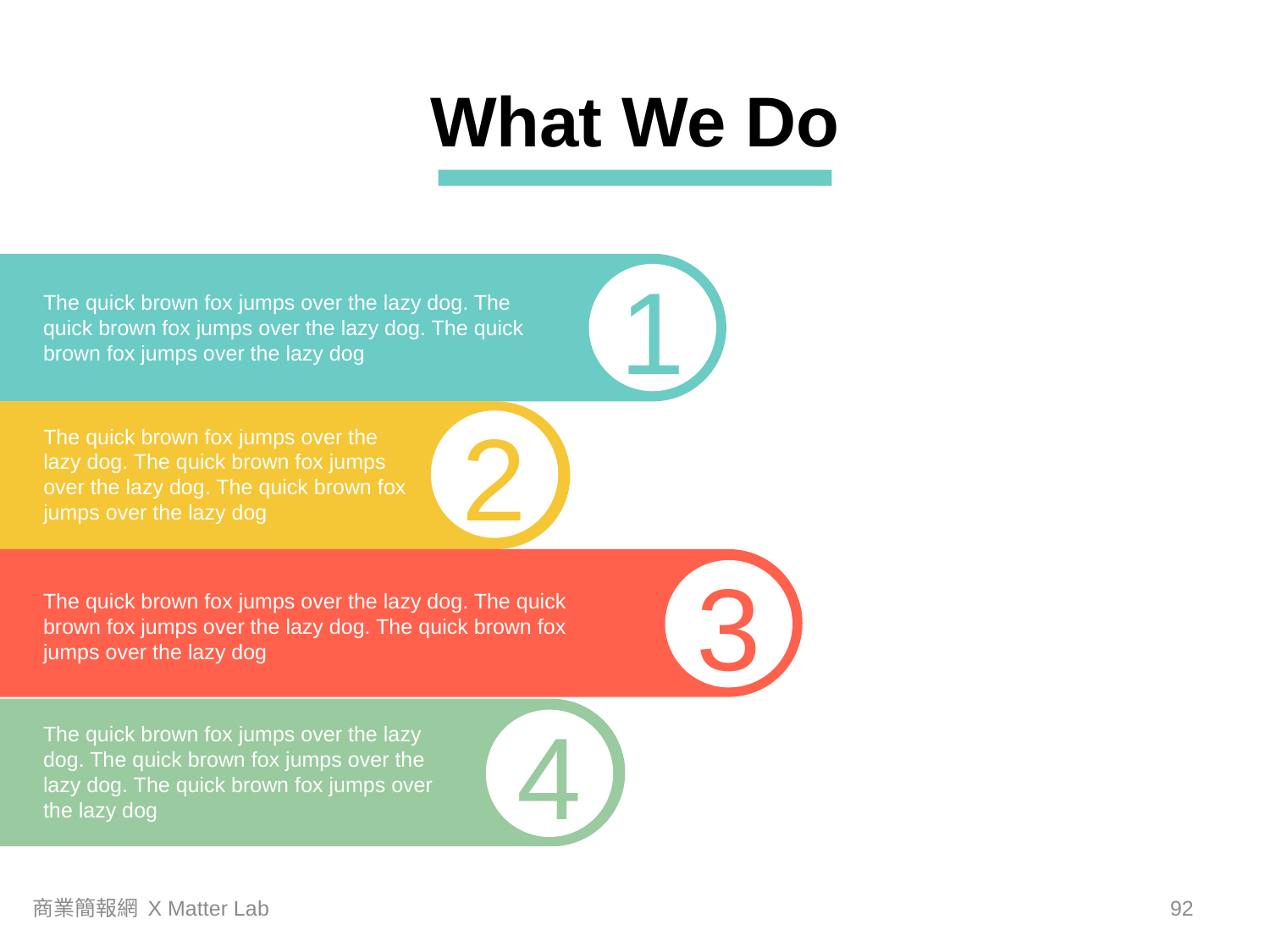

What We Do

1

2

3

4
The quick brown fox jumps over the lazy dog. The quick brown fox jumps over the lazy dog. The quick brown fox jumps over the lazy dog
The quick brown fox jumps over the lazy dog. The quick brown fox jumps over the lazy dog. The quick brown fox jumps over the lazy dog
The quick brown fox jumps over the lazy dog. The quick brown fox jumps over the lazy dog. The quick brown fox jumps over the lazy dog
The quick brown fox jumps over the lazy dog. The quick brown fox jumps over the lazy dog. The quick brown fox jumps over the lazy dog
商業簡報網 X Matter Lab
92